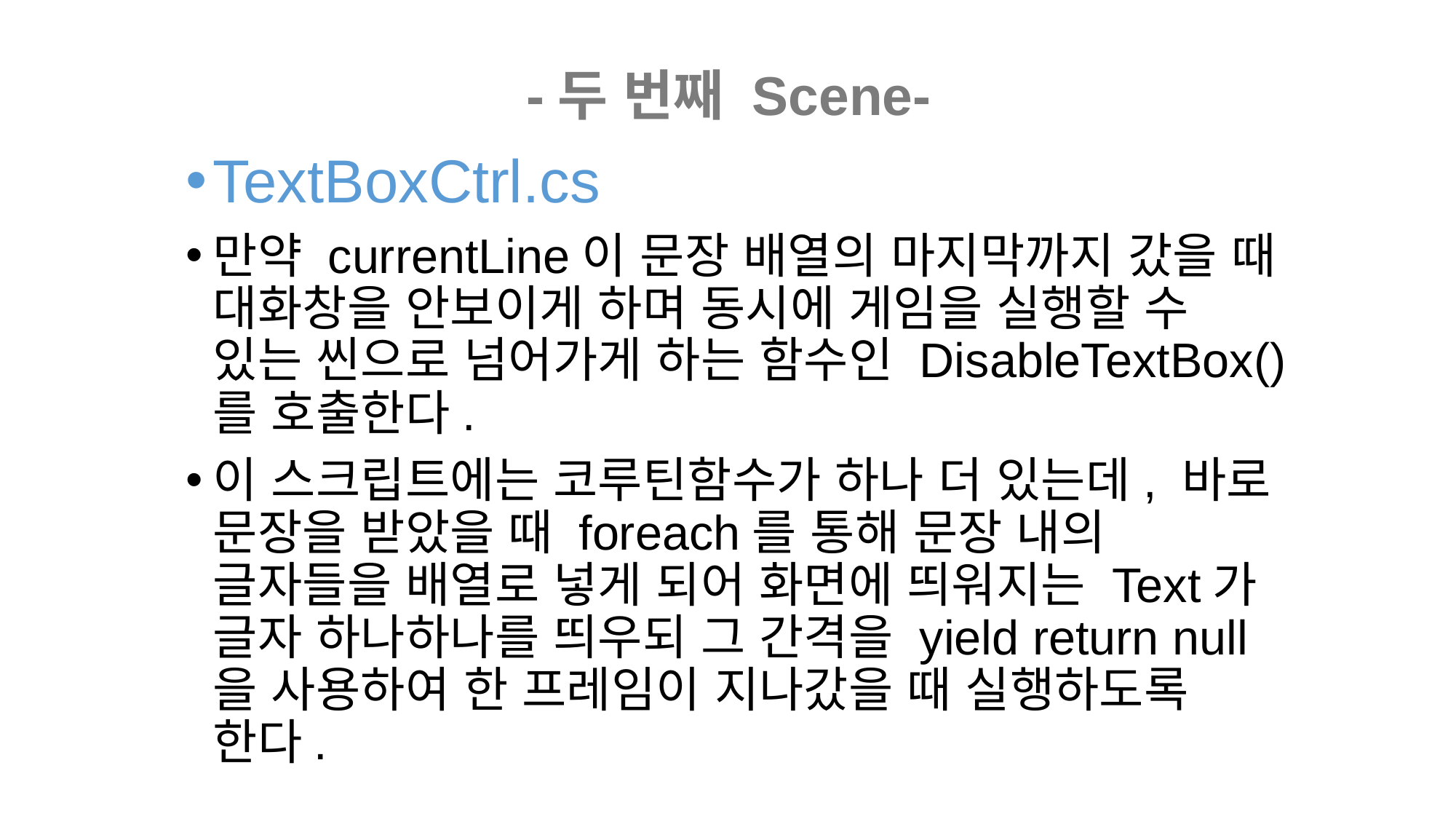

-두 번째 Scene-
TextBoxCtrl.cs
만약 currentLine이 문장 배열의 마지막까지 갔을 때 대화창을 안보이게 하며 동시에 게임을 실행할 수 있는 씬으로 넘어가게 하는 함수인 DisableTextBox()를 호출한다.
이 스크립트에는 코루틴함수가 하나 더 있는데, 바로 문장을 받았을 때 foreach를 통해 문장 내의 글자들을 배열로 넣게 되어 화면에 띄워지는 Text가 글자 하나하나를 띄우되 그 간격을 yield return null을 사용하여 한 프레임이 지나갔을 때 실행하도록 한다.